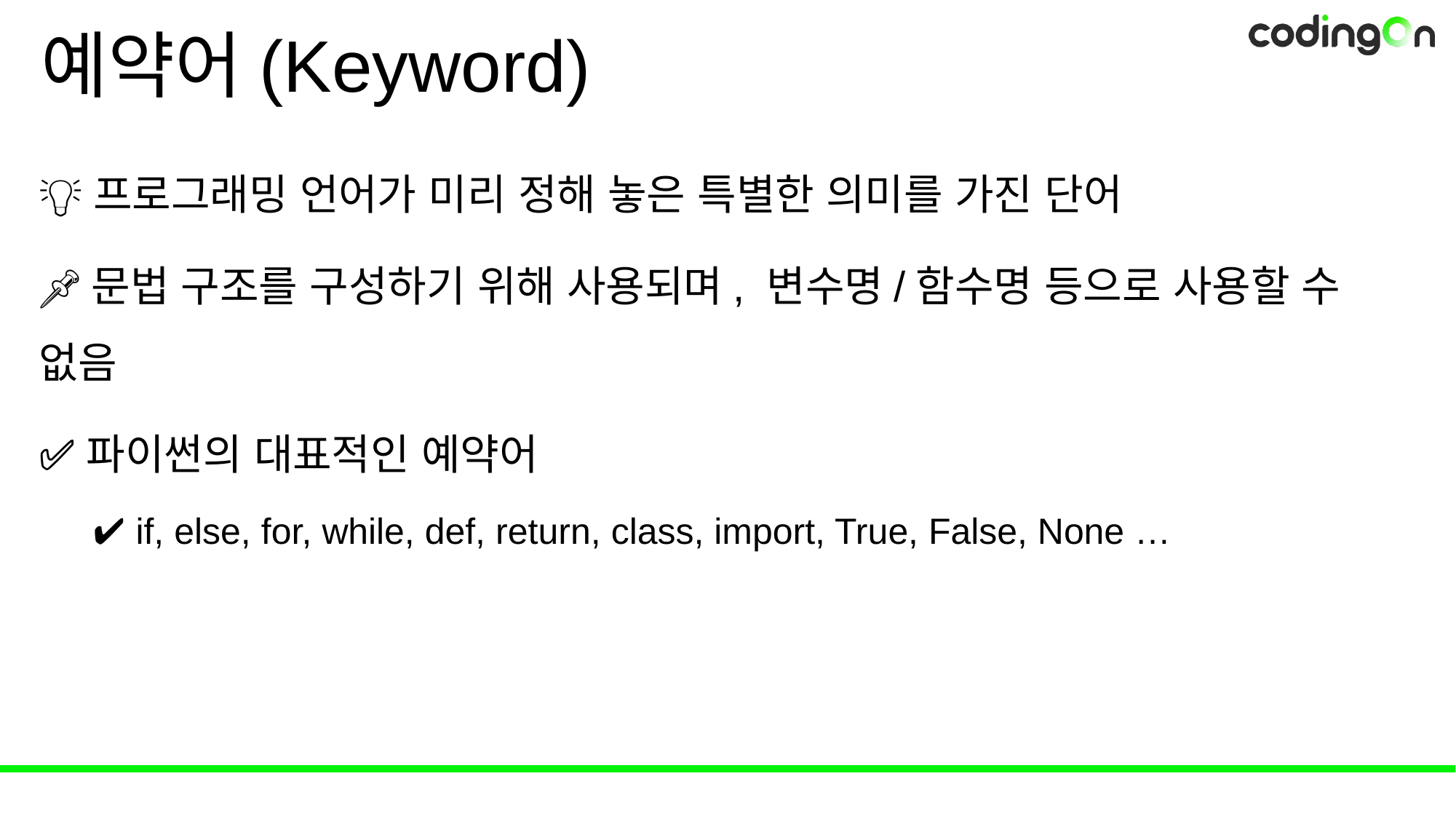

# 예약어(Keyword)
💡프로그래밍 언어가 미리 정해 놓은 특별한 의미를 가진 단어
📌문법 구조를 구성하기 위해 사용되며, 변수명/함수명 등으로 사용할 수 없음
✅파이썬의 대표적인 예약어
✔️ if, else, for, while, def, return, class, import, True, False, None …